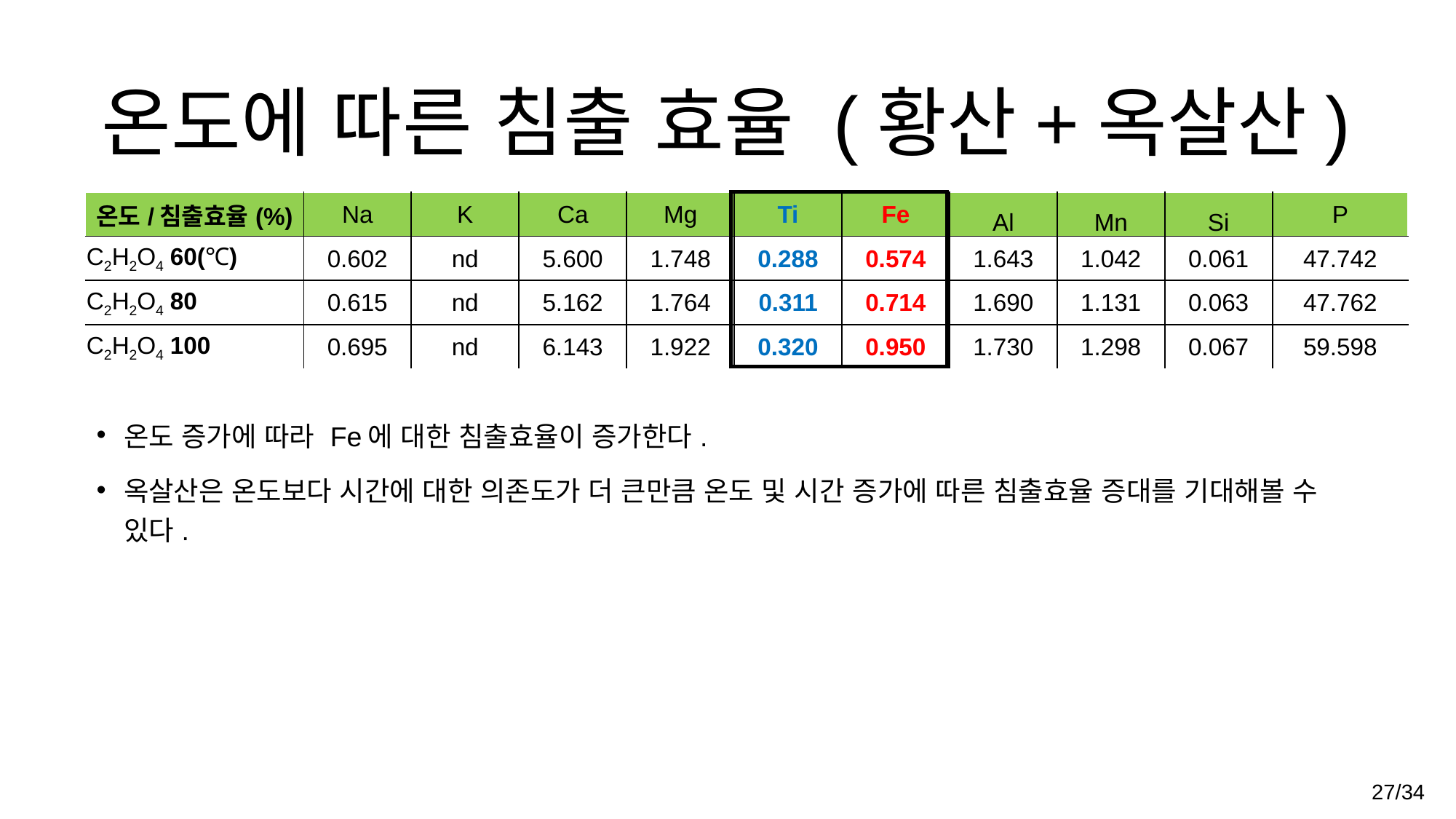

# 온도에 따른 침출 효율 (황산+옥살산)
| 온도/침출효율(%) | Na | K | Ca | Mg | Ti | Fe | Al | Mn | Si | P |
| --- | --- | --- | --- | --- | --- | --- | --- | --- | --- | --- |
| C2H2O4 60(℃) | 0.602 | nd | 5.600 | 1.748 | 0.288 | 0.574 | 1.643 | 1.042 | 0.061 | 47.742 |
| C2H2O4 80 | 0.615 | nd | 5.162 | 1.764 | 0.311 | 0.714 | 1.690 | 1.131 | 0.063 | 47.762 |
| C2H2O4 100 | 0.695 | nd | 6.143 | 1.922 | 0.320 | 0.950 | 1.730 | 1.298 | 0.067 | 59.598 |

온도 증가에 따라 Fe에 대한 침출효율이 증가한다.
옥살산은 온도보다 시간에 대한 의존도가 더 큰만큼 온도 및 시간 증가에 따른 침출효율 증대를 기대해볼 수 있다.
27/34